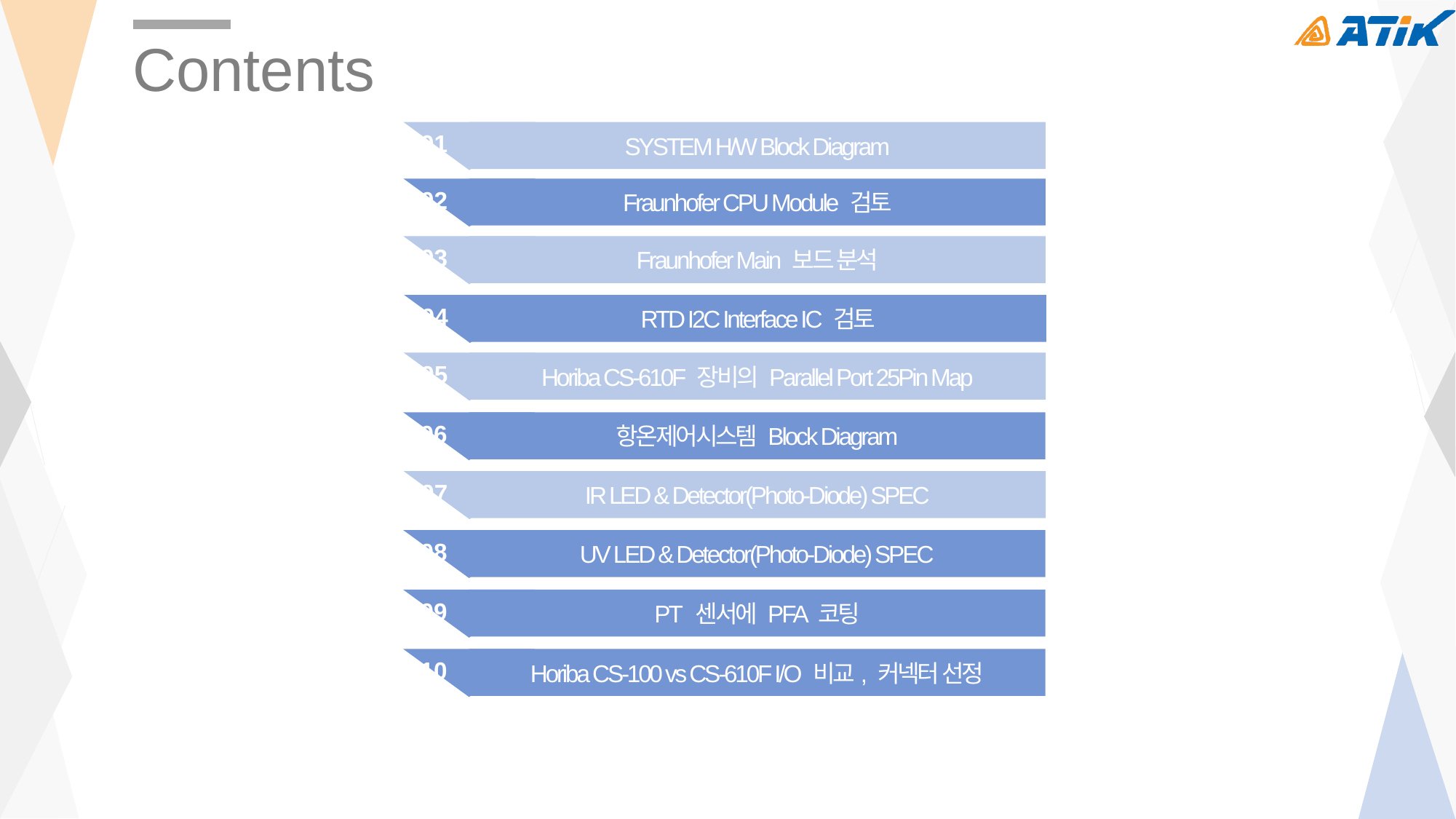

Contents

SYSTEM H/W Block Diagram

01
Fraunhofer CPU Module 검토

02
Fraunhofer Main 보드 분석

03

RTD I2C Interface IC 검토

04
Horiba CS-610F 장비의 Parallel Port 25Pin Map

05

항온제어시스템 Block Diagram

06
IR LED & Detector(Photo-Diode) SPEC

07
UV LED & Detector(Photo-Diode) SPEC

08
PT 센서에 PFA 코팅

09
Horiba CS-100 vs CS-610F I/O 비교, 커넥터 선정

10